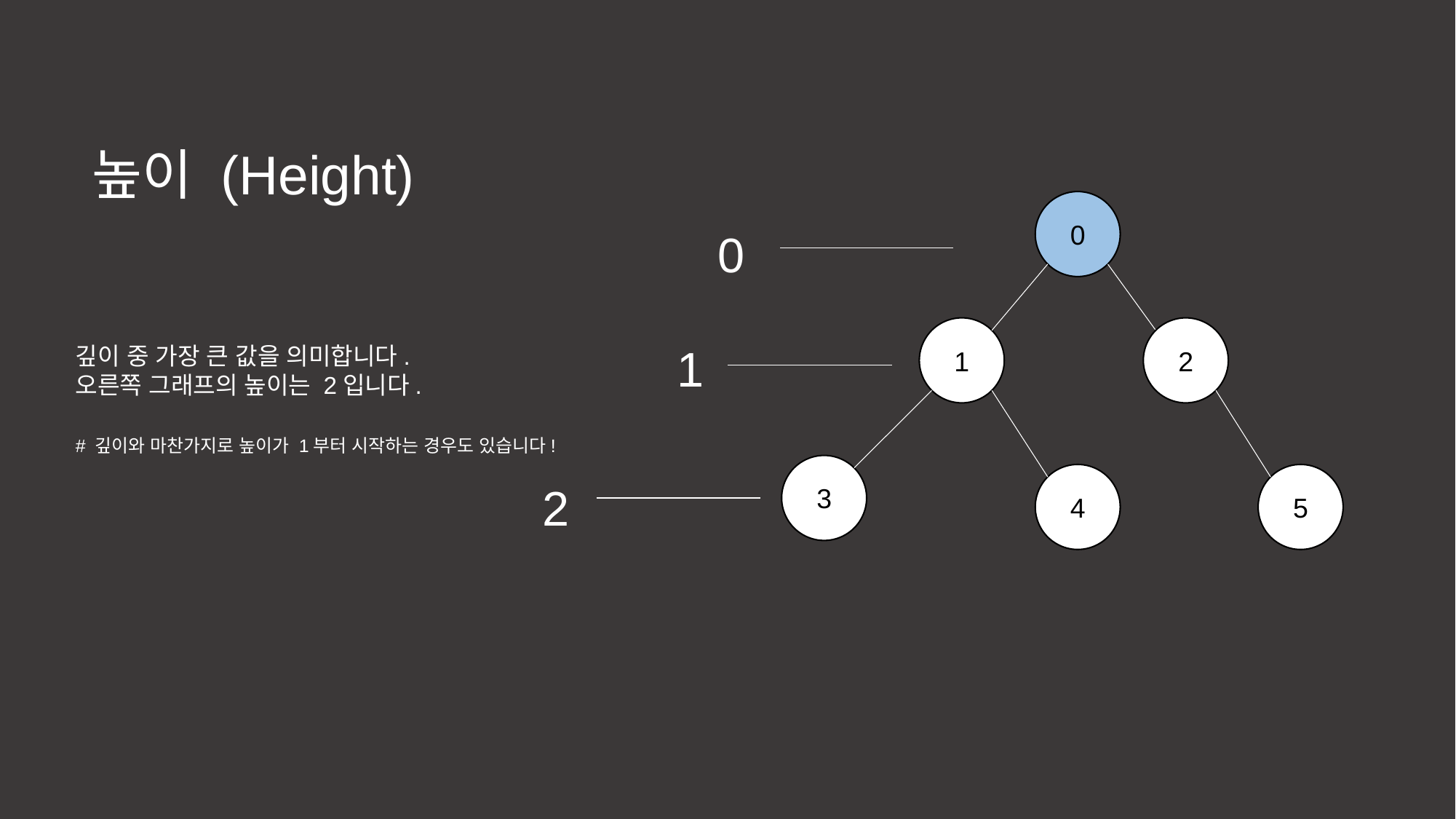

높이 (Height)
0
0
1
2
1
깊이 중 가장 큰 값을 의미합니다.
오른쪽 그래프의 높이는 2입니다.

# 깊이와 마찬가지로 높이가 1부터 시작하는 경우도 있습니다!

3
4
5
2